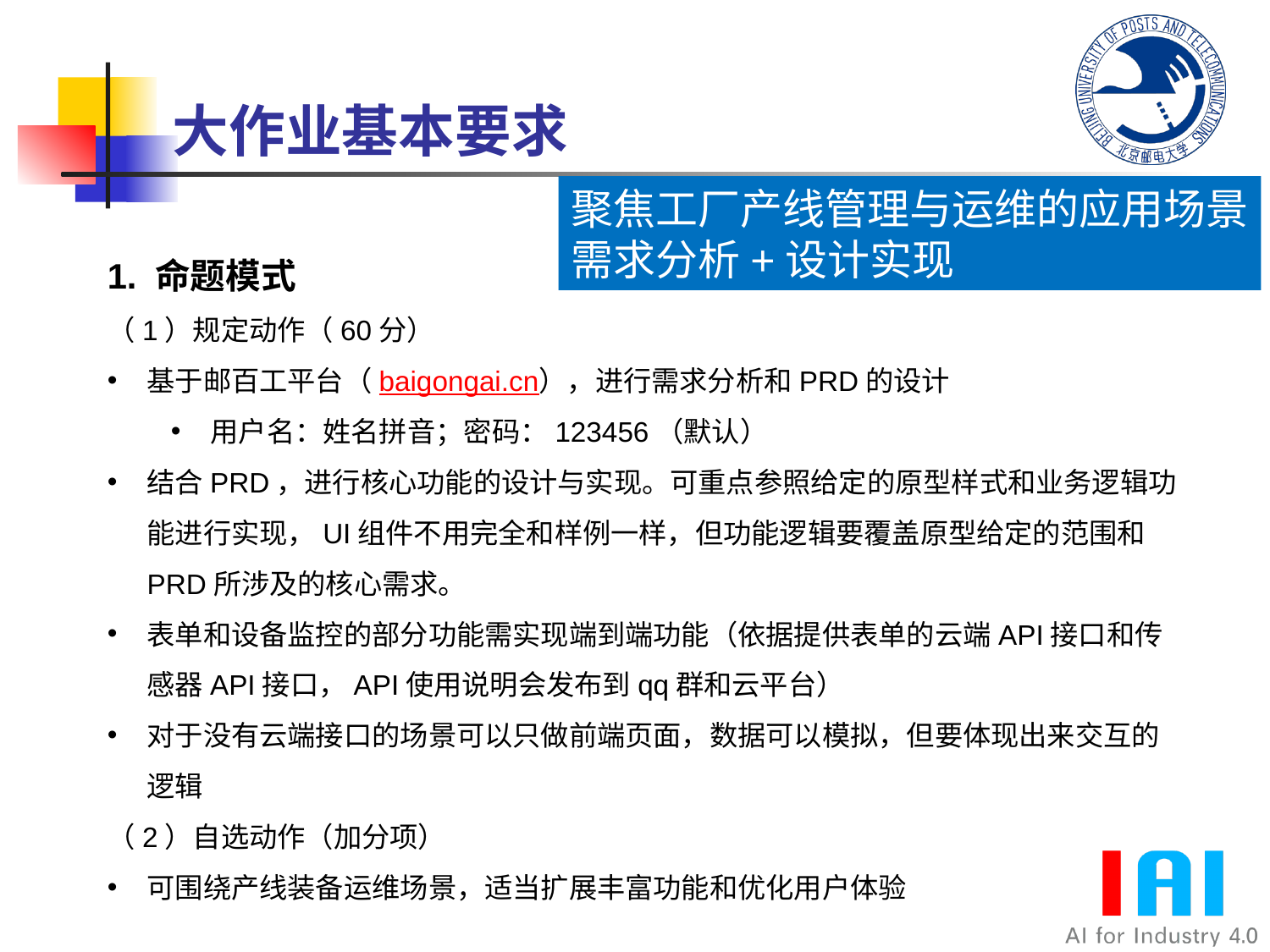

# 大作业基本要求
聚焦工厂产线管理与运维的应用场景
需求分析+设计实现
1. 命题模式
（1）规定动作（60分）
基于邮百工平台（baigongai.cn），进行需求分析和PRD的设计
用户名：姓名拼音；密码：123456（默认）
结合PRD，进行核心功能的设计与实现。可重点参照给定的原型样式和业务逻辑功能进行实现，UI组件不用完全和样例一样，但功能逻辑要覆盖原型给定的范围和PRD所涉及的核心需求。
表单和设备监控的部分功能需实现端到端功能（依据提供表单的云端API接口和传感器API接口，API使用说明会发布到qq群和云平台）
对于没有云端接口的场景可以只做前端页面，数据可以模拟，但要体现出来交互的逻辑
（2）自选动作（加分项）
可围绕产线装备运维场景，适当扩展丰富功能和优化用户体验